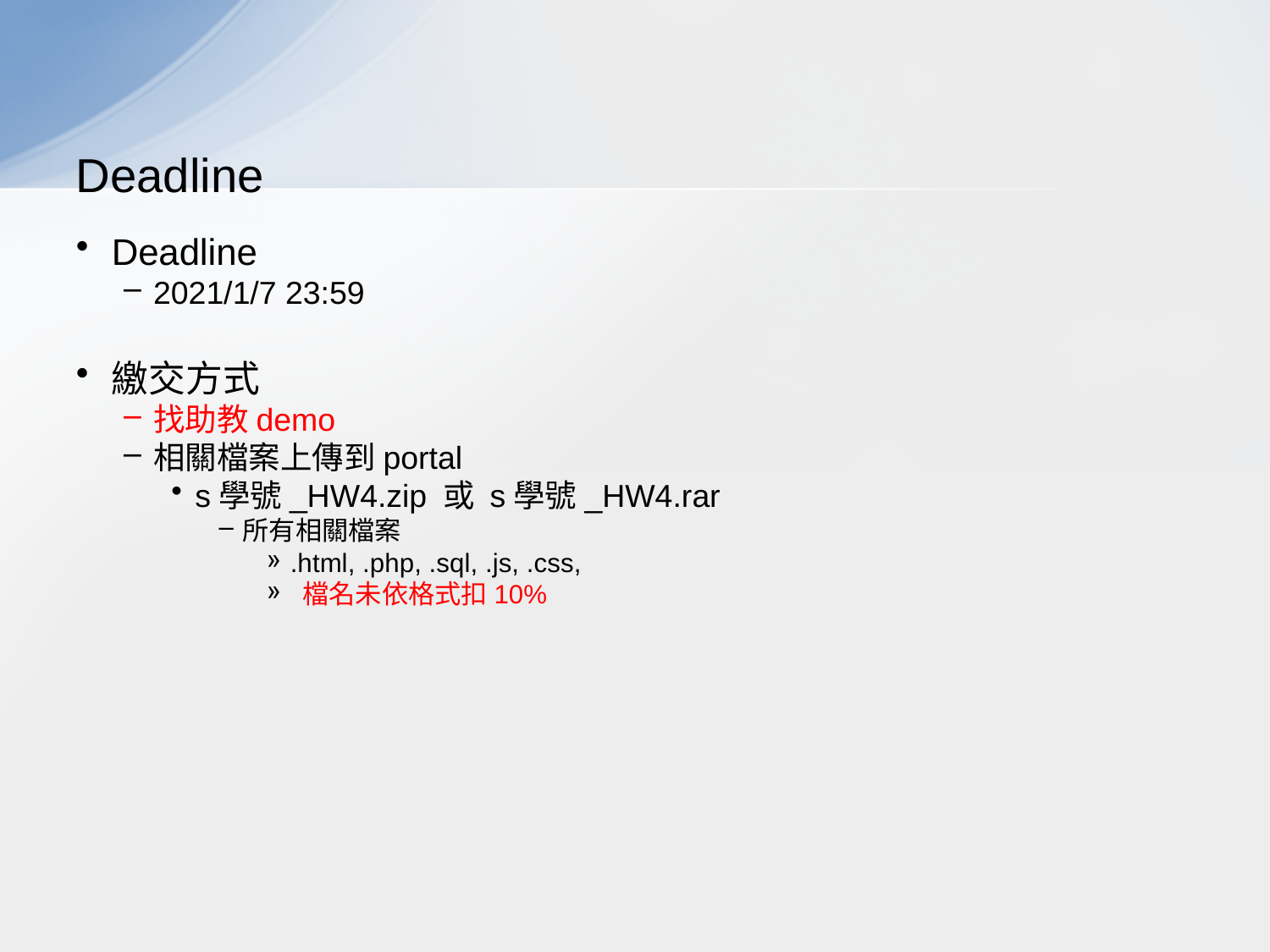

# Deadline
Deadline
2021/1/7 23:59

繳交方式
找助教demo
相關檔案上傳到portal
s學號_HW4.zip 或 s學號_HW4.rar
所有相關檔案
.html, .php, .sql, .js, .css,
 檔名未依格式扣10%